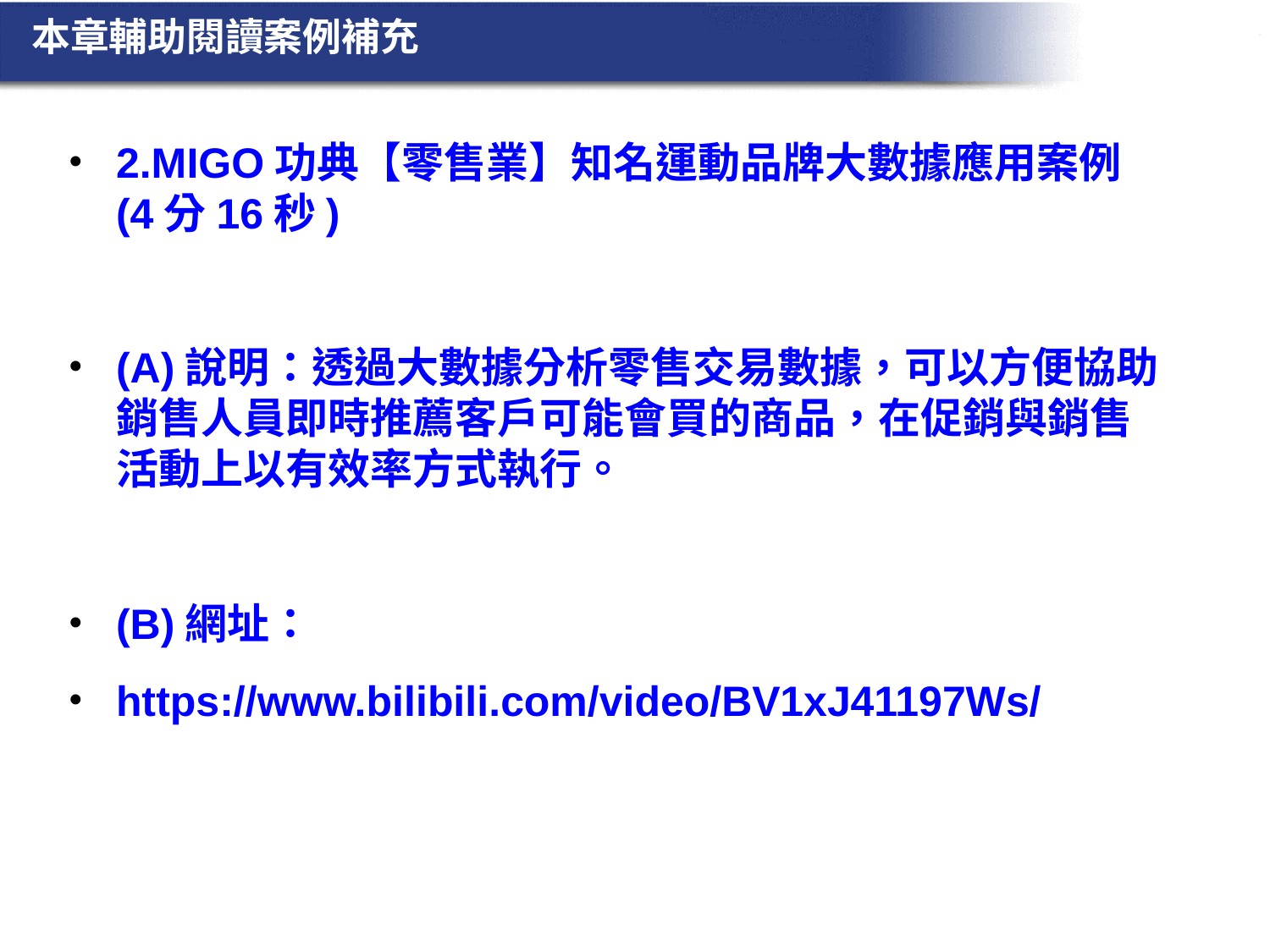

# 本章輔助閱讀案例補充
2.MIGO功典【零售業】知名運動品牌大數據應用案例(4分16秒)

(A)說明：透過大數據分析零售交易數據，可以方便協助銷售人員即時推薦客戶可能會買的商品，在促銷與銷售活動上以有效率方式執行。

(B)網址：
https://www.bilibili.com/video/BV1xJ41197Ws/